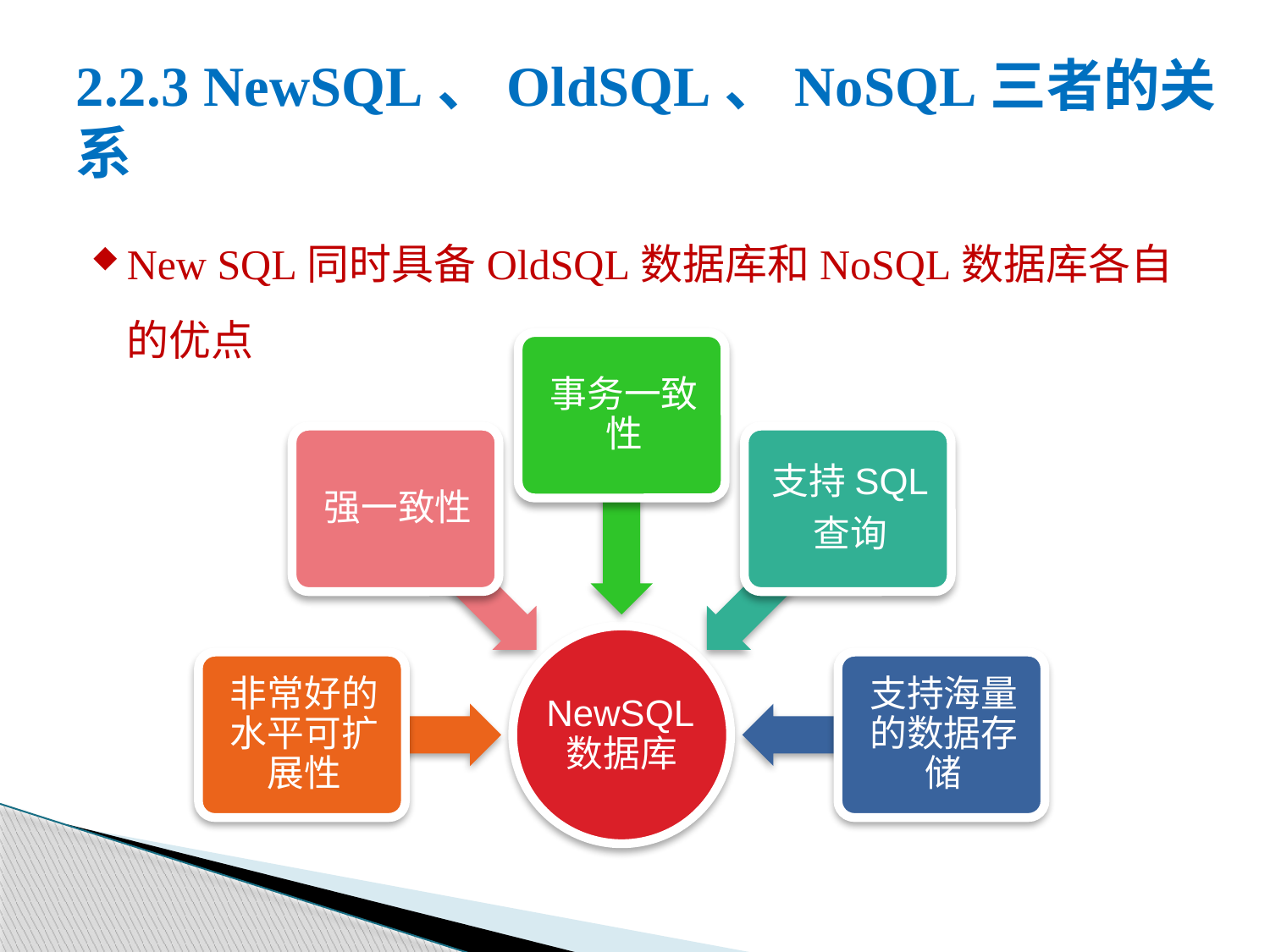

# 2.2.3 NewSQL、OldSQL、NoSQL三者的关系
New SQL同时具备OldSQL数据库和NoSQL数据库各自的优点
NewSQL数据库
非常好的水平可扩展性
强一致性
事务一致性
支持SQL
查询
支持海量的数据存储